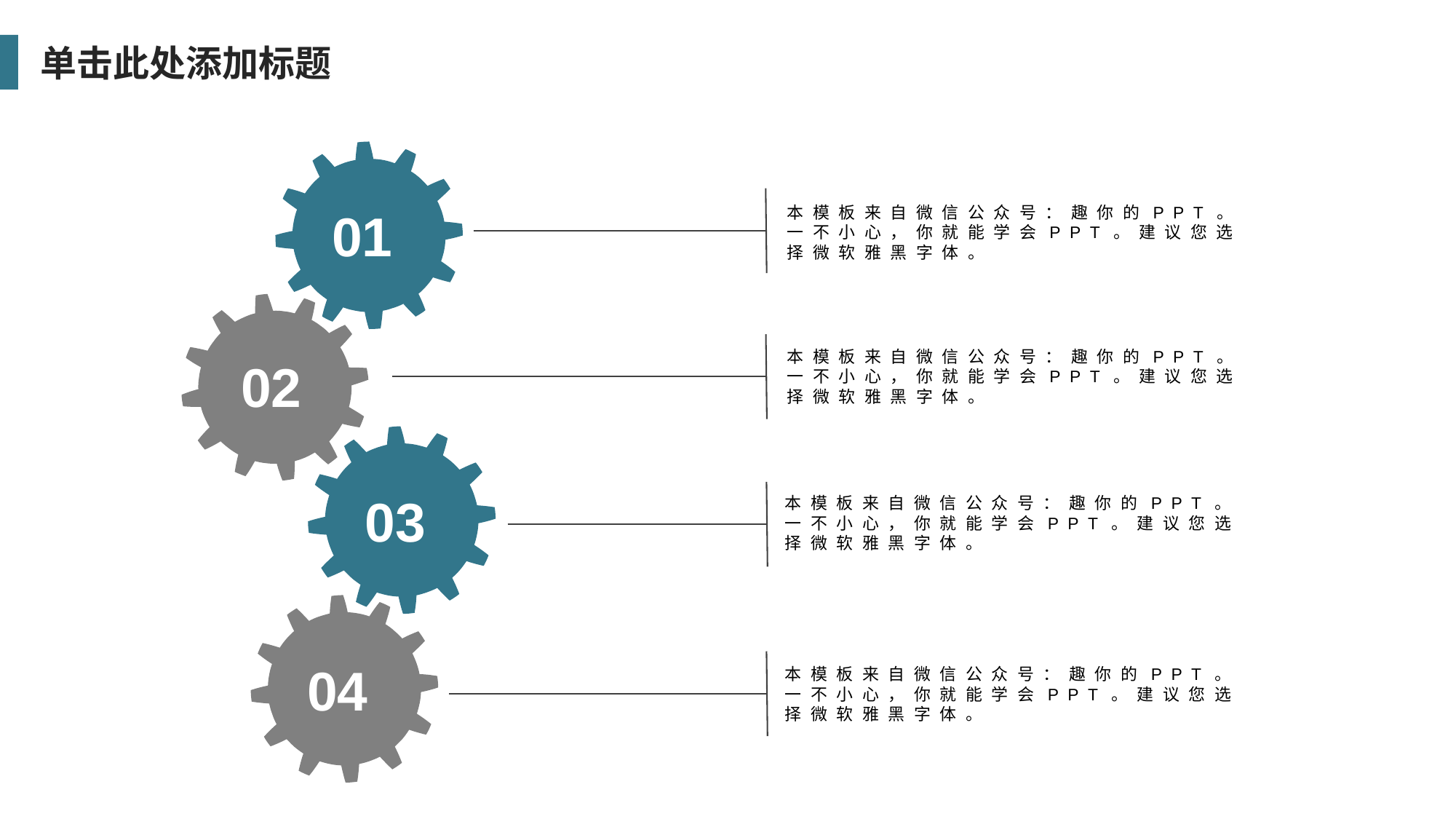

单击此处添加标题

01
本模板来自微信公众号：趣你的PPT。一不小心，你就能学会PPT。建议您选择微软雅黑字体。

本模板来自微信公众号：趣你的PPT。一不小心，你就能学会PPT。建议您选择微软雅黑字体。
02

03
本模板来自微信公众号：趣你的PPT。一不小心，你就能学会PPT。建议您选择微软雅黑字体。

04
本模板来自微信公众号：趣你的PPT。一不小心，你就能学会PPT。建议您选择微软雅黑字体。